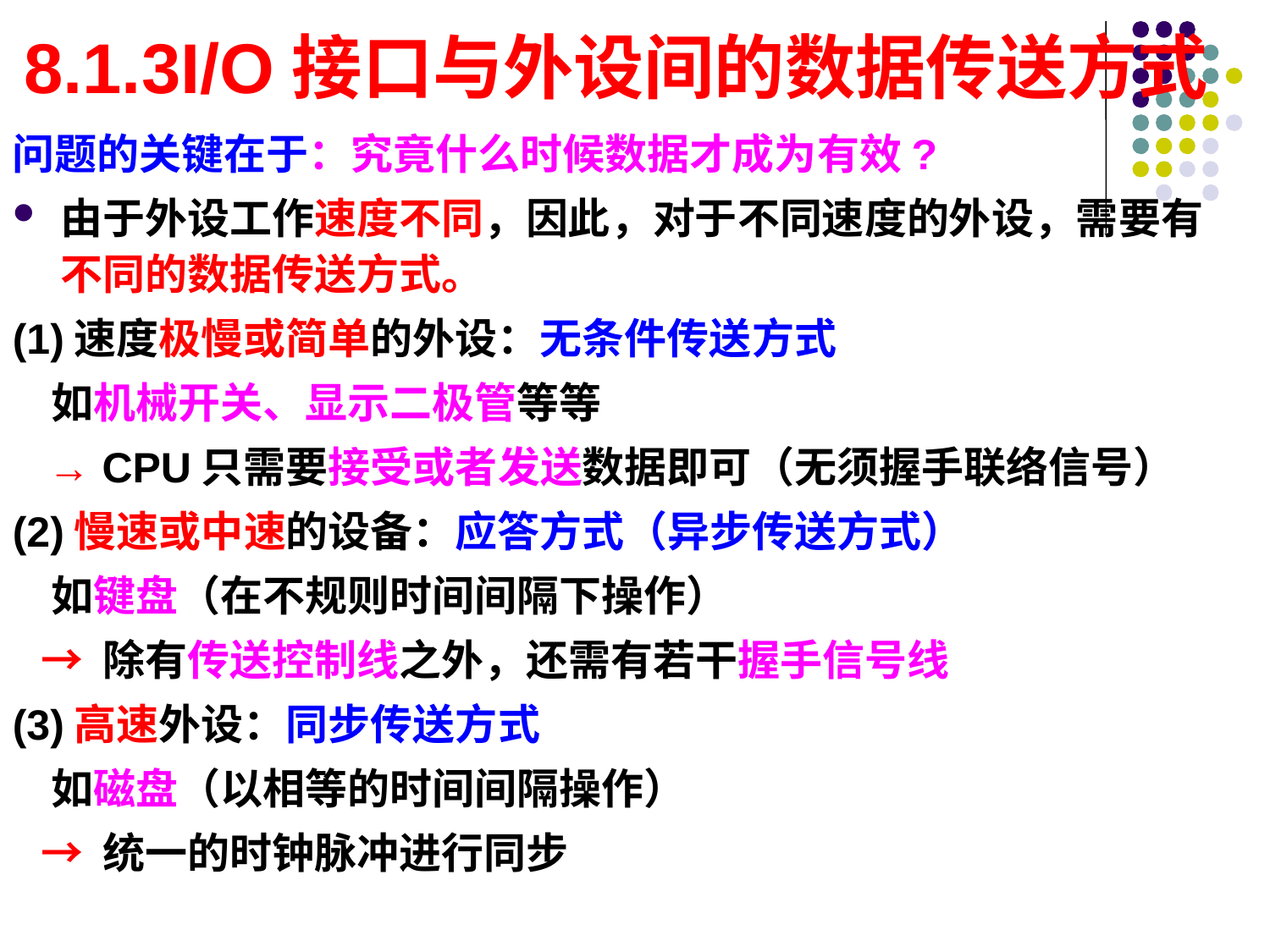

8.1.3I/O接口与外设间的数据传送方式
问题的关键在于：究竟什么时候数据才成为有效?
由于外设工作速度不同，因此，对于不同速度的外设，需要有不同的数据传送方式。
(1)速度极慢或简单的外设：无条件传送方式
   如机械开关、显示二极管等等
   → CPU只需要接受或者发送数据即可（无须握手联络信号）
(2)慢速或中速的设备：应答方式（异步传送方式）
   如键盘（在不规则时间间隔下操作）
   → 除有传送控制线之外，还需有若干握手信号线
(3)高速外设：同步传送方式
   如磁盘（以相等的时间间隔操作）
   → 统一的时钟脉冲进行同步

7